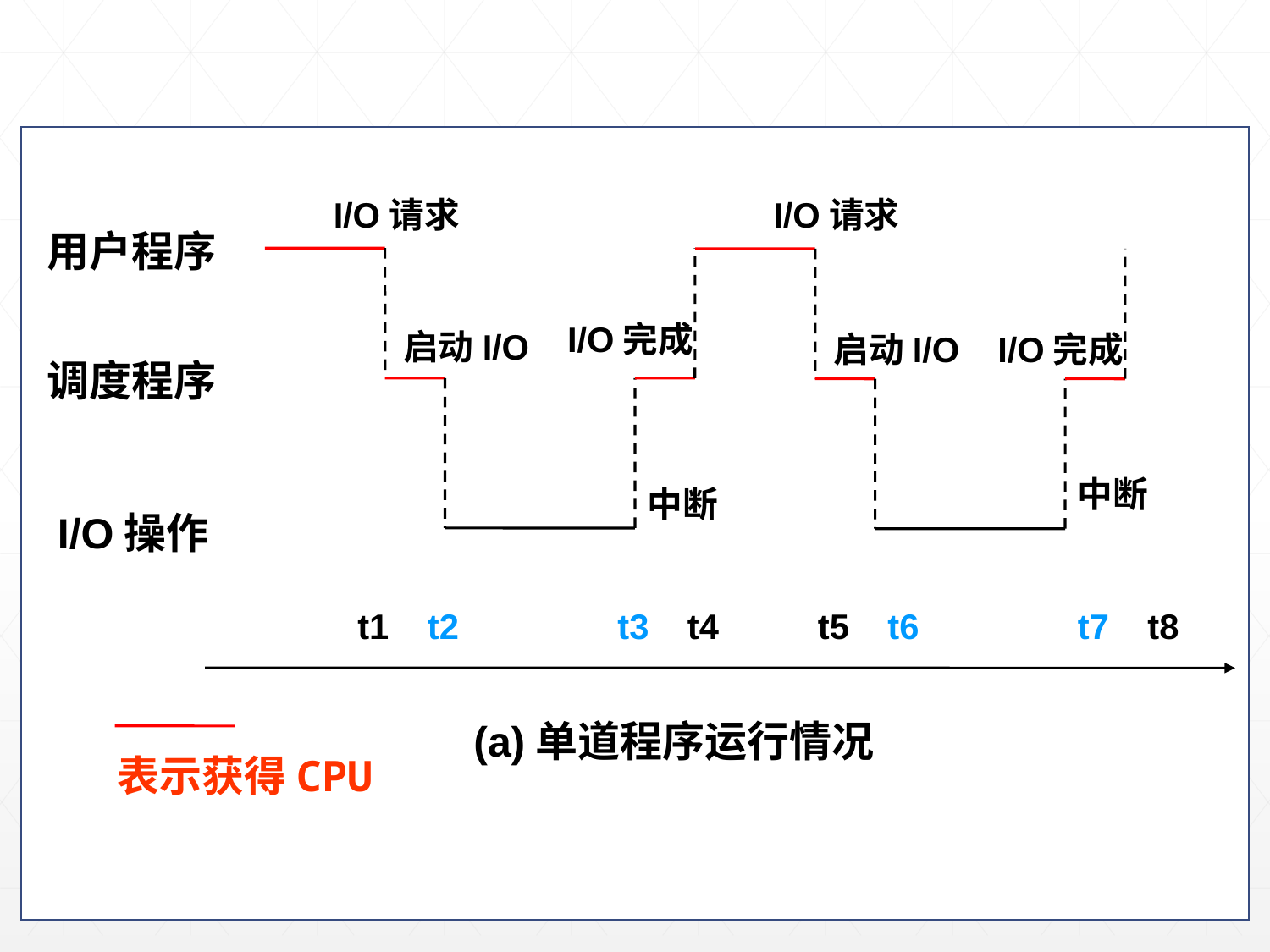

I/O请求
I/O请求
用户程序

I/O完成
启动I/O
启动I/O
I/O完成
调度程序

中断
中断
I/O操作

t1
t2
t3
t4
t5
t6
t7
t8

(a)单道程序运行情况

表示获得CPU